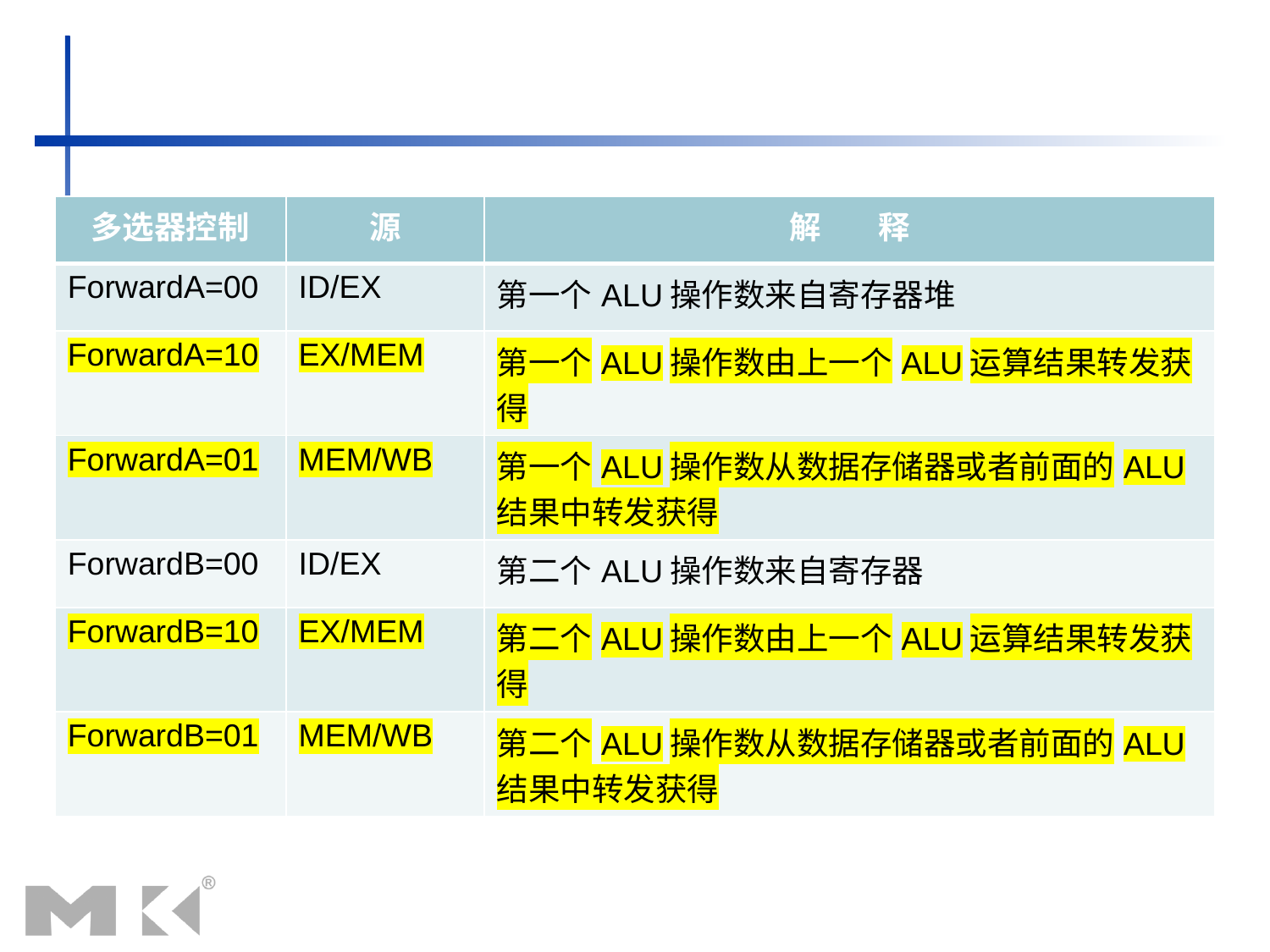

| 多选器控制 | 源 | 解 释 |
| --- | --- | --- |
| ForwardA=00 | ID/EX | 第一个ALU操作数来自寄存器堆 |
| ForwardA=10 | EX/MEM | 第一个ALU操作数由上一个ALU运算结果转发获得 |
| ForwardA=01 | MEM/WB | 第一个ALU操作数从数据存储器或者前面的ALU结果中转发获得 |
| ForwardB=00 | ID/EX | 第二个ALU操作数来自寄存器 |
| ForwardB=10 | EX/MEM | 第二个ALU操作数由上一个ALU运算结果转发获得 |
| ForwardB=01 | MEM/WB | 第二个ALU操作数从数据存储器或者前面的ALU结果中转发获得 |